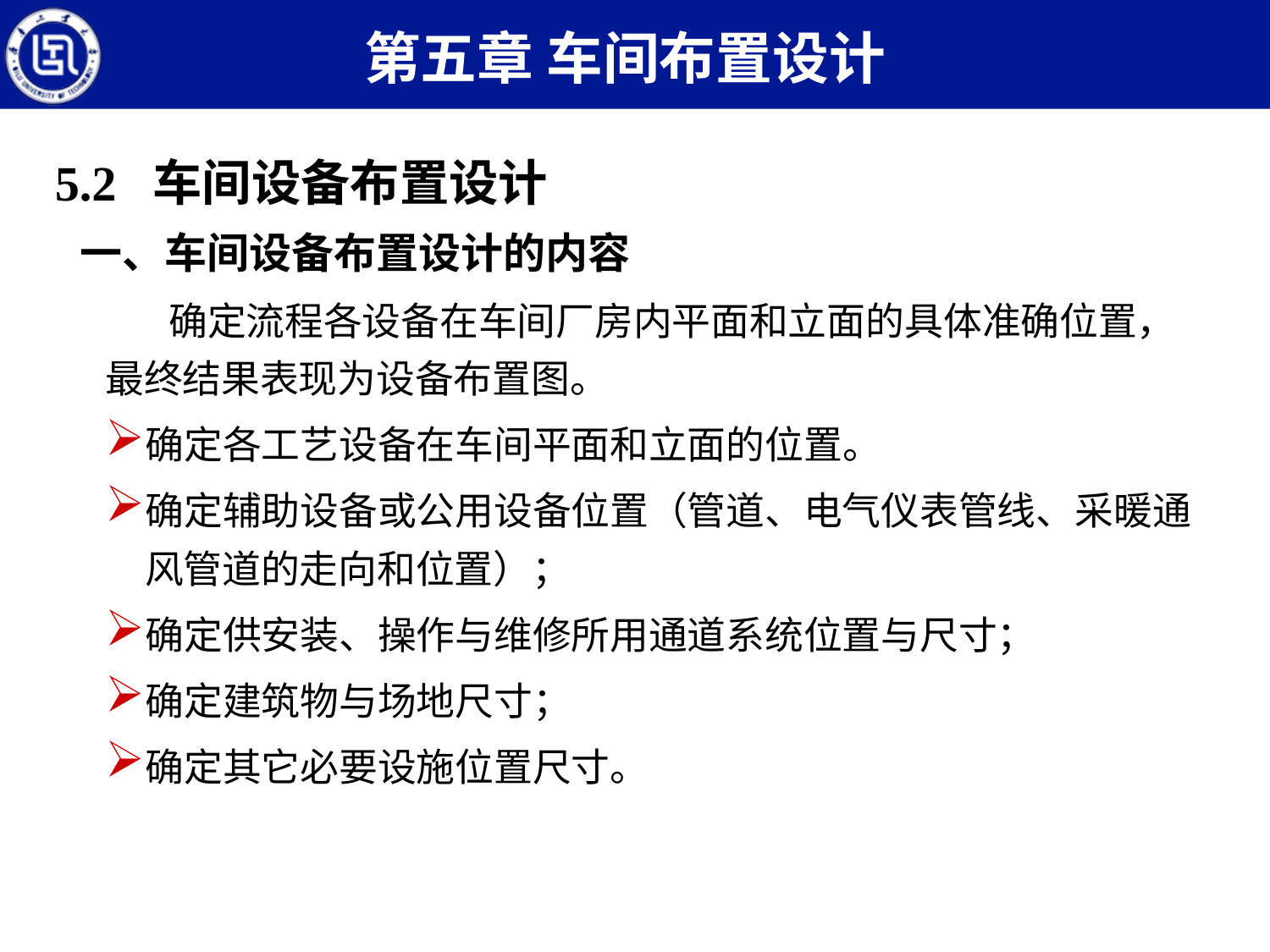

第五章 车间布置设计
5.2  车间设备布置设计
一、车间设备布置设计的内容
确定流程各设备在车间厂房内平面和立面的具体准确位置，最终结果表现为设备布置图。
确定各工艺设备在车间平面和立面的位置。
确定辅助设备或公用设备位置（管道、电气仪表管线、采暖通风管道的走向和位置）；
确定供安装、操作与维修所用通道系统位置与尺寸；
确定建筑物与场地尺寸；
确定其它必要设施位置尺寸。